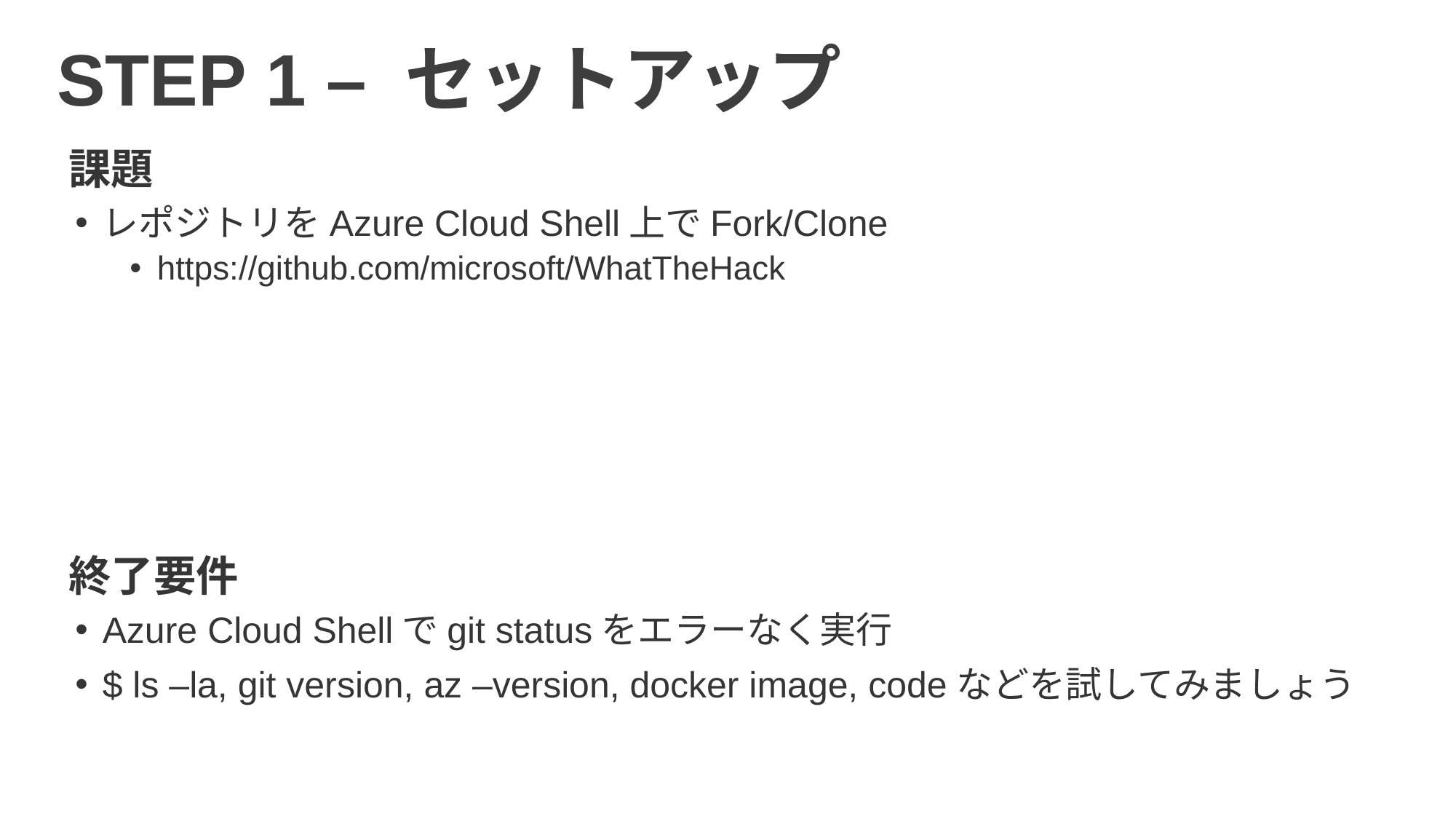

STEP 1 – セットアップ
課題
レポジトリをAzure Cloud Shell上でFork/Clone
https://github.com/microsoft/WhatTheHack
終了要件
Azure Cloud Shellでgit statusをエラーなく実行
$ ls –la, git version, az –version, docker image, codeなどを試してみましょう